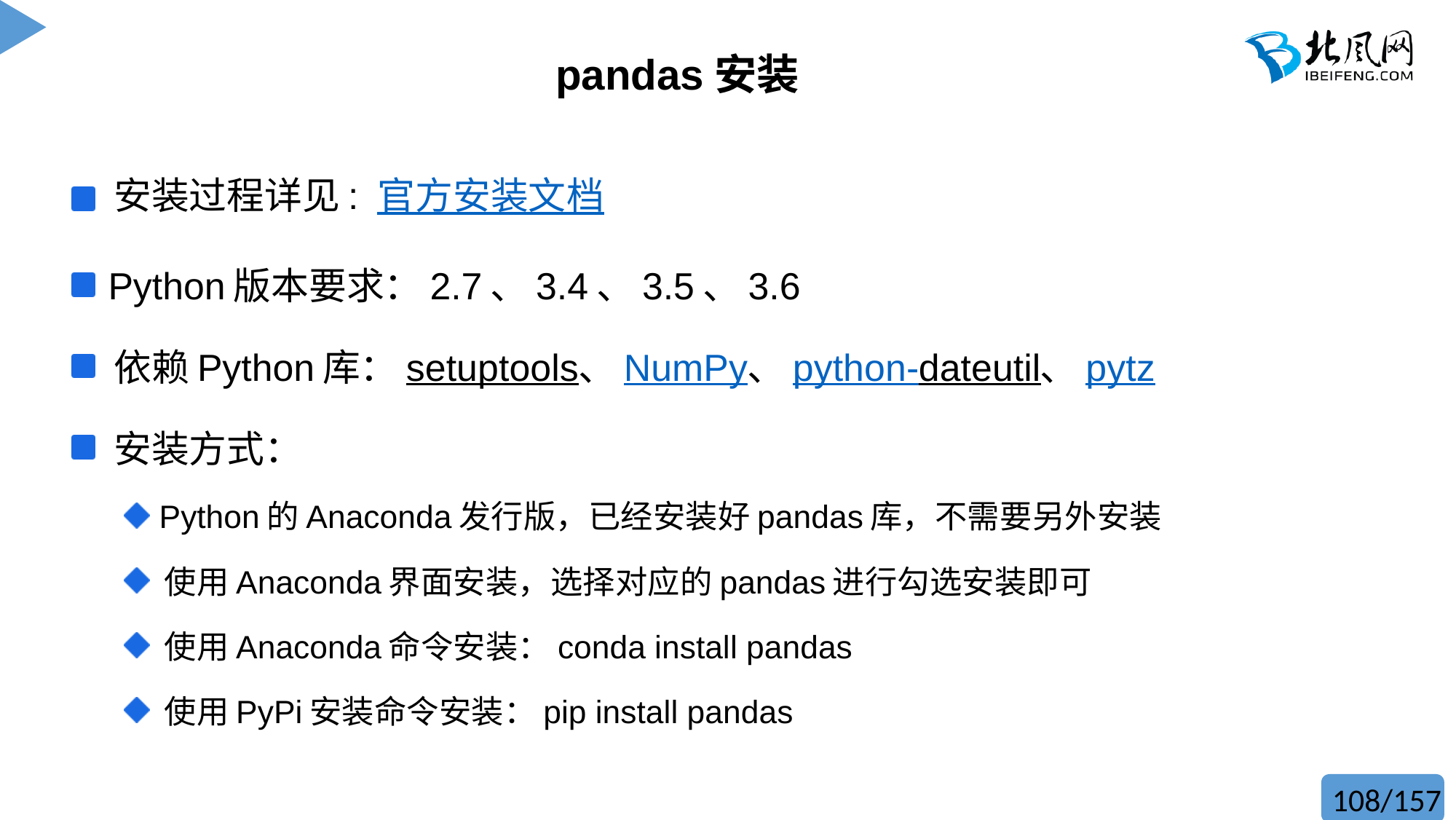

# pandas安装
 安装过程详见: 官方安装文档
 Python版本要求：2.7、3.4、3.5、3.6
 依赖Python库：setuptools、NumPy、python-dateutil、pytz
 安装方式：
 Python的Anaconda发行版，已经安装好pandas库，不需要另外安装
 使用Anaconda界面安装，选择对应的pandas进行勾选安装即可
 使用Anaconda命令安装：conda install pandas
 使用PyPi安装命令安装：pip install pandas